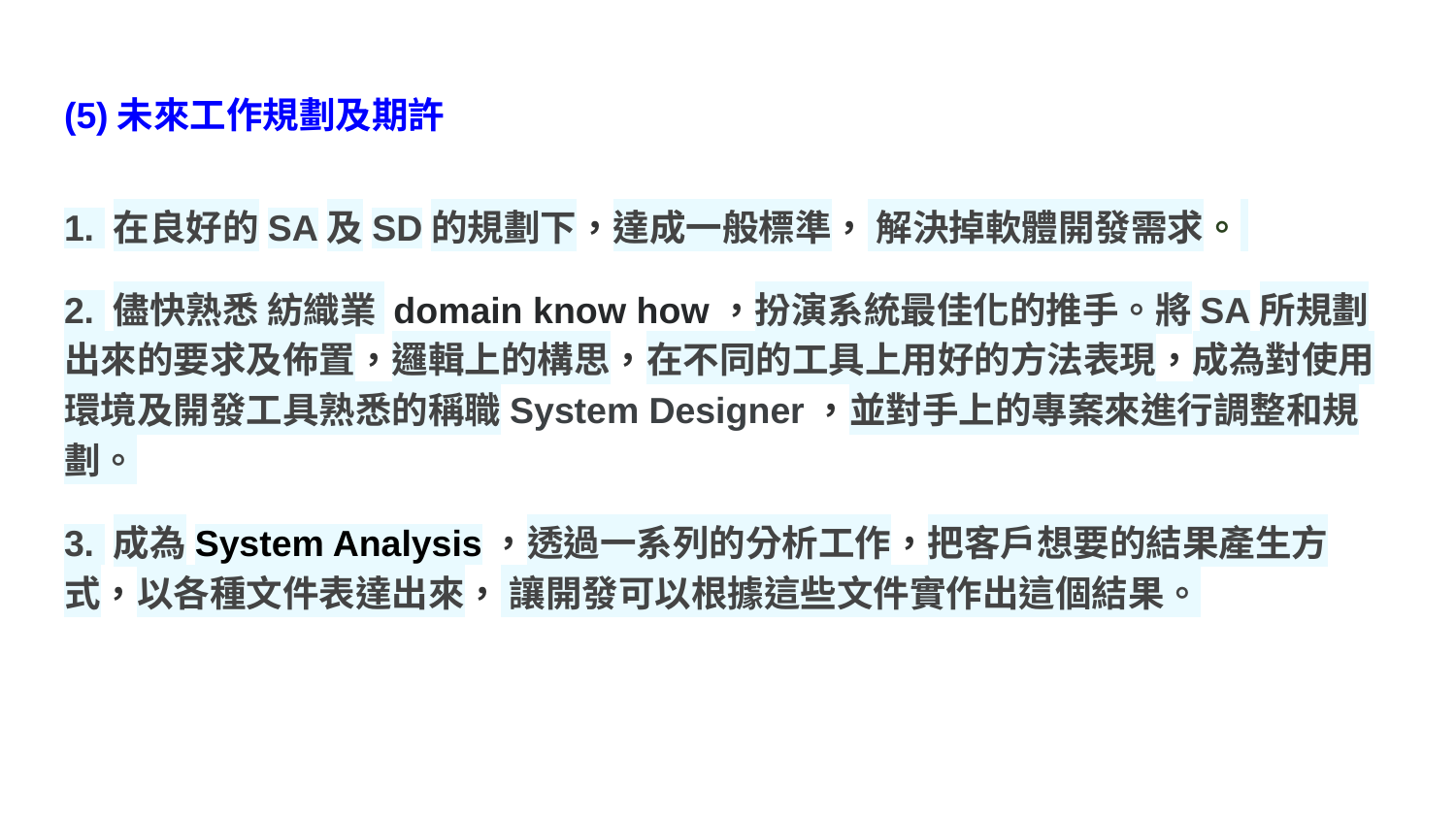

# (5)未來工作規劃及期許
1. 在良好的SA及SD的規劃下，達成一般標準， 解決掉軟體開發需求。
2. 儘快熟悉 紡織業 domain know how，扮演系統最佳化的推手。將SA所規劃出來的要求及佈置，邏輯上的構思，在不同的工具上用好的方法表現，成為對使用環境及開發工具熟悉的稱職System Designer，並對手上的專案來進行調整和規劃。
3. 成為System Analysis，透過一系列的分析工作，把客戶想要的結果產生方式，以各種文件表達出來， 讓開發可以根據這些文件實作出這個結果。